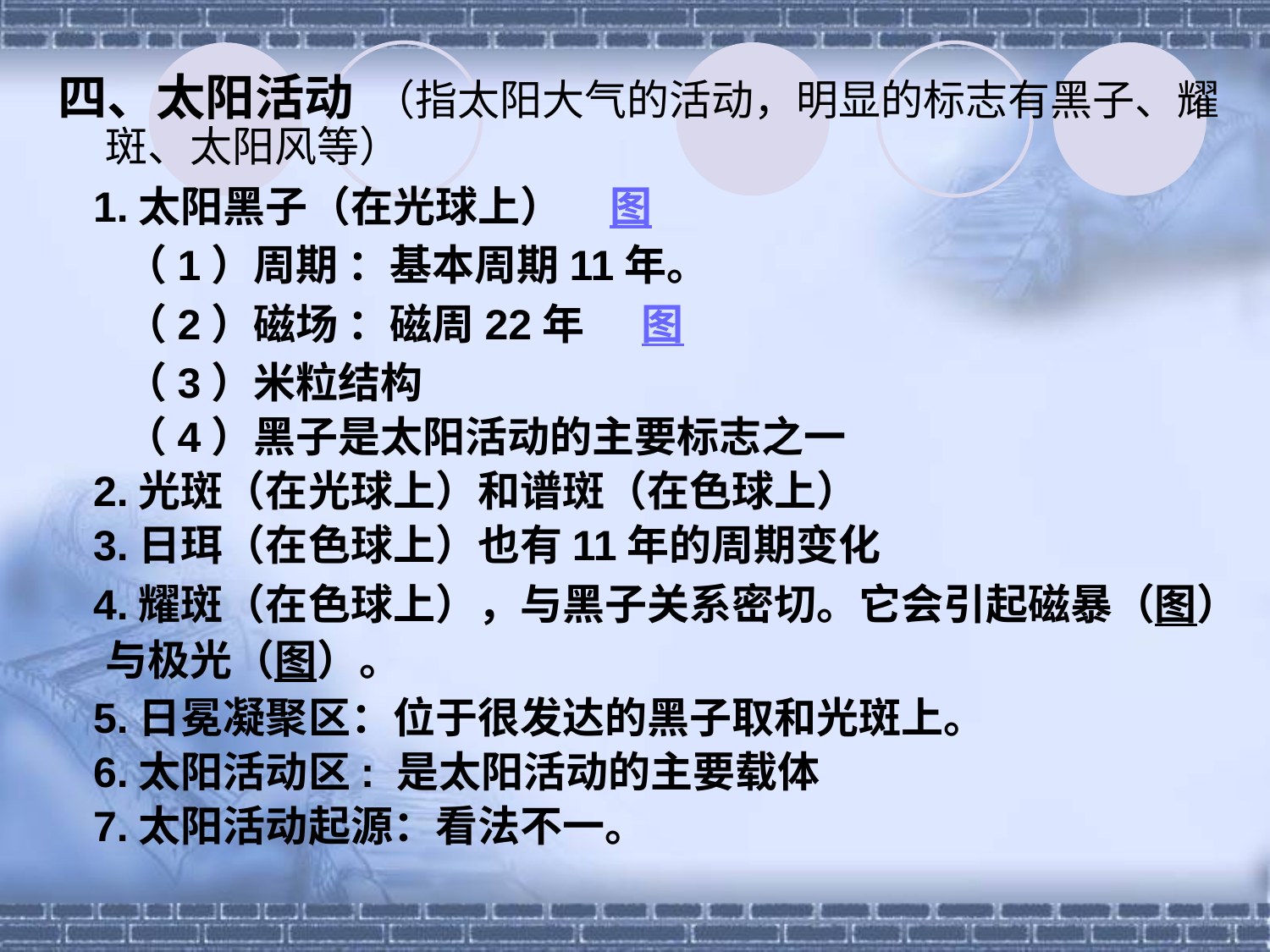

四、太阳活动  （指太阳大气的活动，明显的标志有黑子、耀斑、太阳风等）
   1.太阳黑子（在光球上）     图
      （1）周期 ：基本周期11年。
      （2）磁场 ：磁周22年      图
      （3）米粒结构
      （4）黑子是太阳活动的主要标志之一
   2.光斑（在光球上）和谱斑（在色球上）
   3.日珥（在色球上）也有11年的周期变化
   4.耀斑（在色球上），与黑子关系密切。它会引起磁暴（图）与极光（图）。
   5.日冕凝聚区：位于很发达的黑子取和光斑上。
   6.太阳活动区: 是太阳活动的主要载体
   7.太阳活动起源：看法不一。